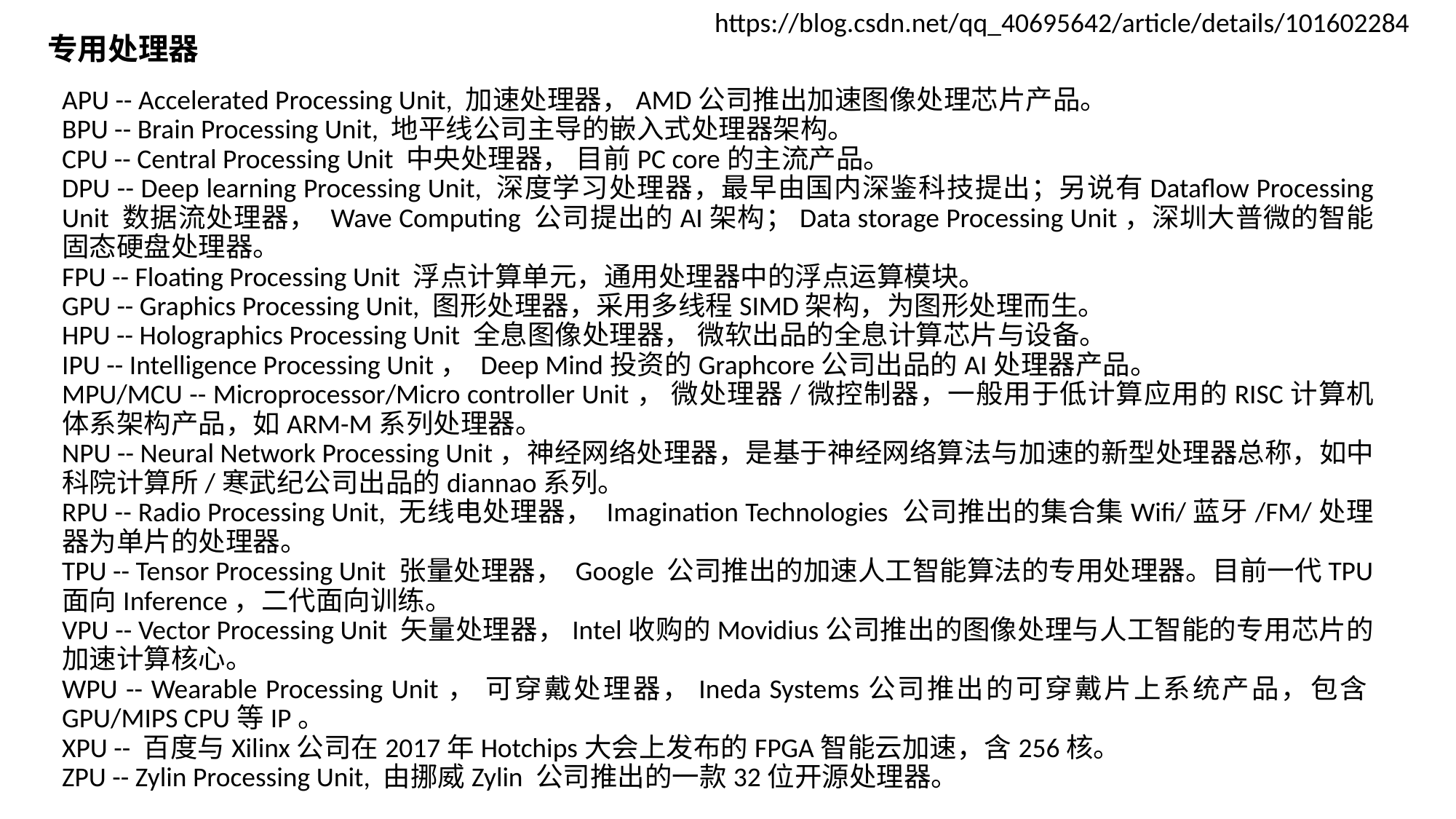

https://blog.csdn.net/qq_40695642/article/details/101602284
# 专用处理器
APU -- Accelerated Processing Unit, 加速处理器，AMD公司推出加速图像处理芯片产品。
BPU -- Brain Processing Unit, 地平线公司主导的嵌入式处理器架构。
CPU -- Central Processing Unit 中央处理器， 目前PC core的主流产品。
DPU -- Deep learning Processing Unit, 深度学习处理器，最早由国内深鉴科技提出；另说有Dataflow Processing Unit 数据流处理器， Wave Computing 公司提出的AI架构；Data storage Processing Unit，深圳大普微的智能固态硬盘处理器。
FPU -- Floating Processing Unit 浮点计算单元，通用处理器中的浮点运算模块。
GPU -- Graphics Processing Unit, 图形处理器，采用多线程SIMD架构，为图形处理而生。
HPU -- Holographics Processing Unit 全息图像处理器， 微软出品的全息计算芯片与设备。
IPU -- Intelligence Processing Unit， Deep Mind投资的Graphcore公司出品的AI处理器产品。
MPU/MCU -- Microprocessor/Micro controller Unit， 微处理器/微控制器，一般用于低计算应用的RISC计算机体系架构产品，如ARM-M系列处理器。
NPU -- Neural Network Processing Unit，神经网络处理器，是基于神经网络算法与加速的新型处理器总称，如中科院计算所/寒武纪公司出品的diannao系列。
RPU -- Radio Processing Unit, 无线电处理器， Imagination Technologies 公司推出的集合集Wifi/蓝牙/FM/处理器为单片的处理器。
TPU -- Tensor Processing Unit 张量处理器， Google 公司推出的加速人工智能算法的专用处理器。目前一代TPU面向Inference，二代面向训练。
VPU -- Vector Processing Unit 矢量处理器，Intel收购的Movidius公司推出的图像处理与人工智能的专用芯片的加速计算核心。
WPU -- Wearable Processing Unit， 可穿戴处理器，Ineda Systems公司推出的可穿戴片上系统产品，包含GPU/MIPS CPU等IP。
XPU -- 百度与Xilinx公司在2017年Hotchips大会上发布的FPGA智能云加速，含256核。
ZPU -- Zylin Processing Unit, 由挪威Zylin 公司推出的一款32位开源处理器。